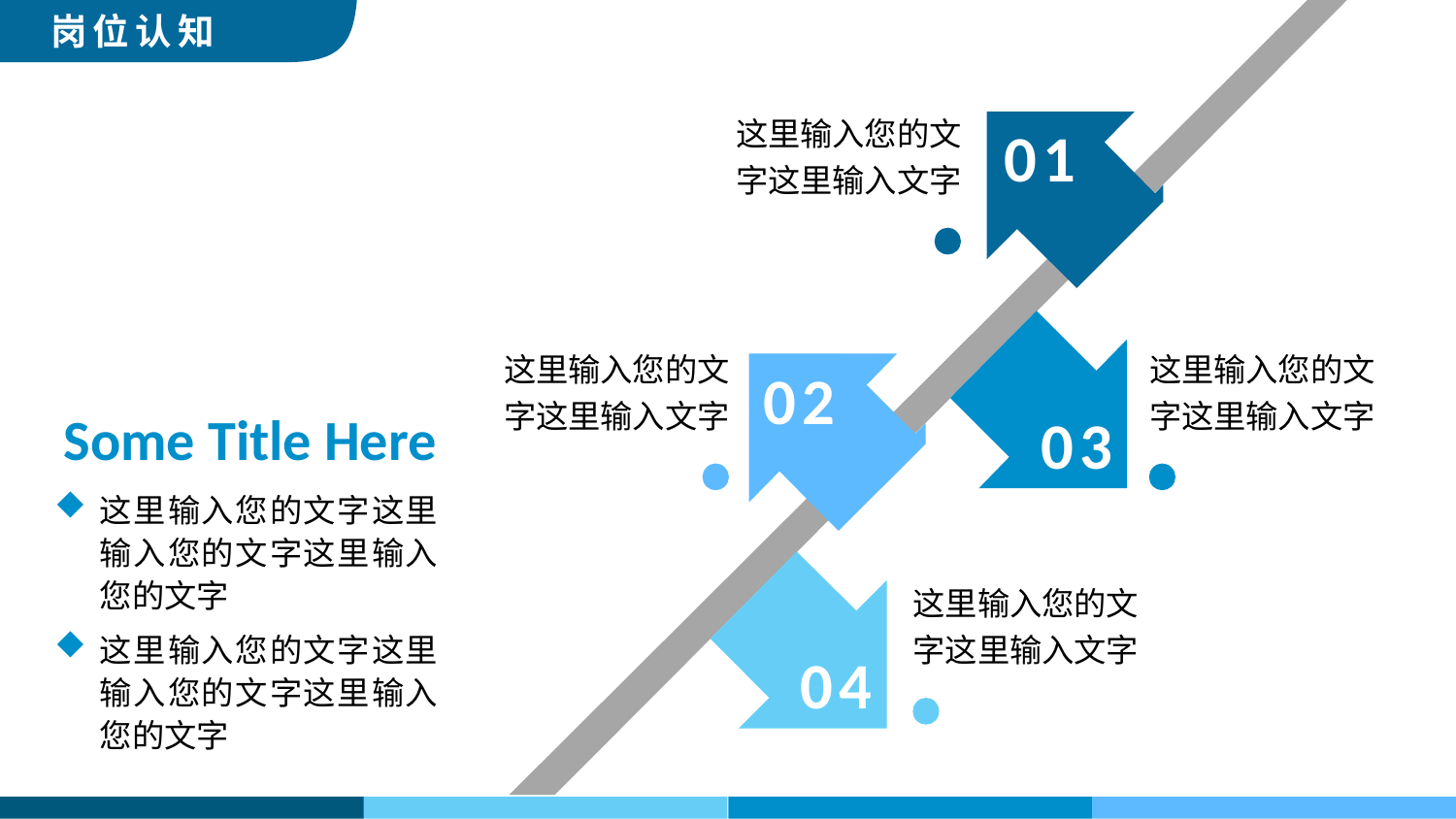

岗位认知

这里输入您的文字这里输入文字

01

03
这里输入您的文字这里输入文字
这里输入您的文字这里输入文字

02

Some Title Here

这里输入您的文字这里输入您的文字这里输入您的文字
这里输入您的文字这里输入您的文字这里输入您的文字

04
这里输入您的文字这里输入文字